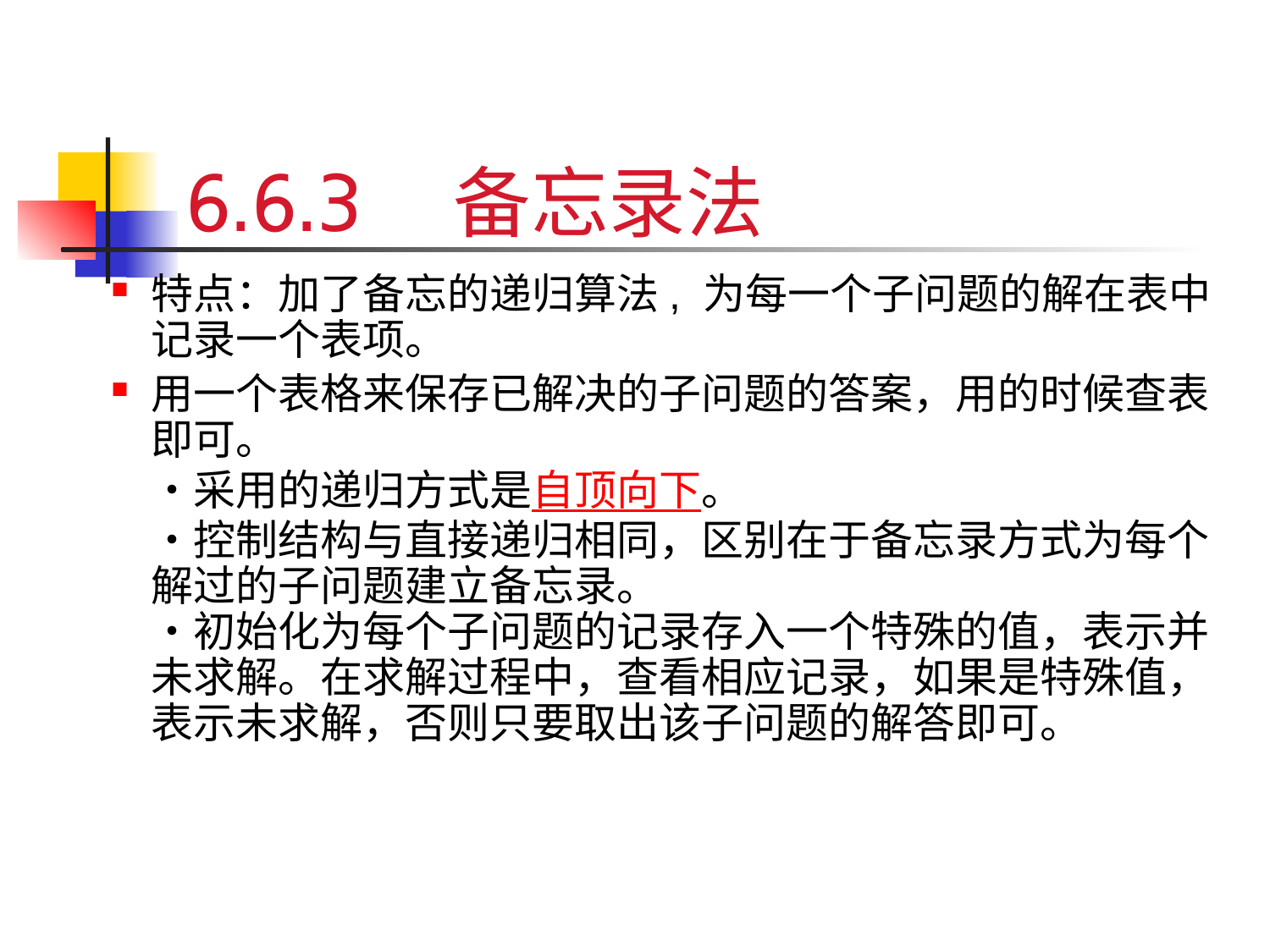

# 6.6.3   备忘录法
特点：加了备忘的递归算法, 为每一个子问题的解在表中记录一个表项。
用一个表格来保存已解决的子问题的答案，用的时候查表即可。
•采用的递归方式是自顶向下。
•控制结构与直接递归相同，区别在于备忘录方式为每个解过的子问题建立备忘录。
•初始化为每个子问题的记录存入一个特殊的值，表示并未求解。在求解过程中，查看相应记录，如果是特殊值，表示未求解，否则只要取出该子问题的解答即可。